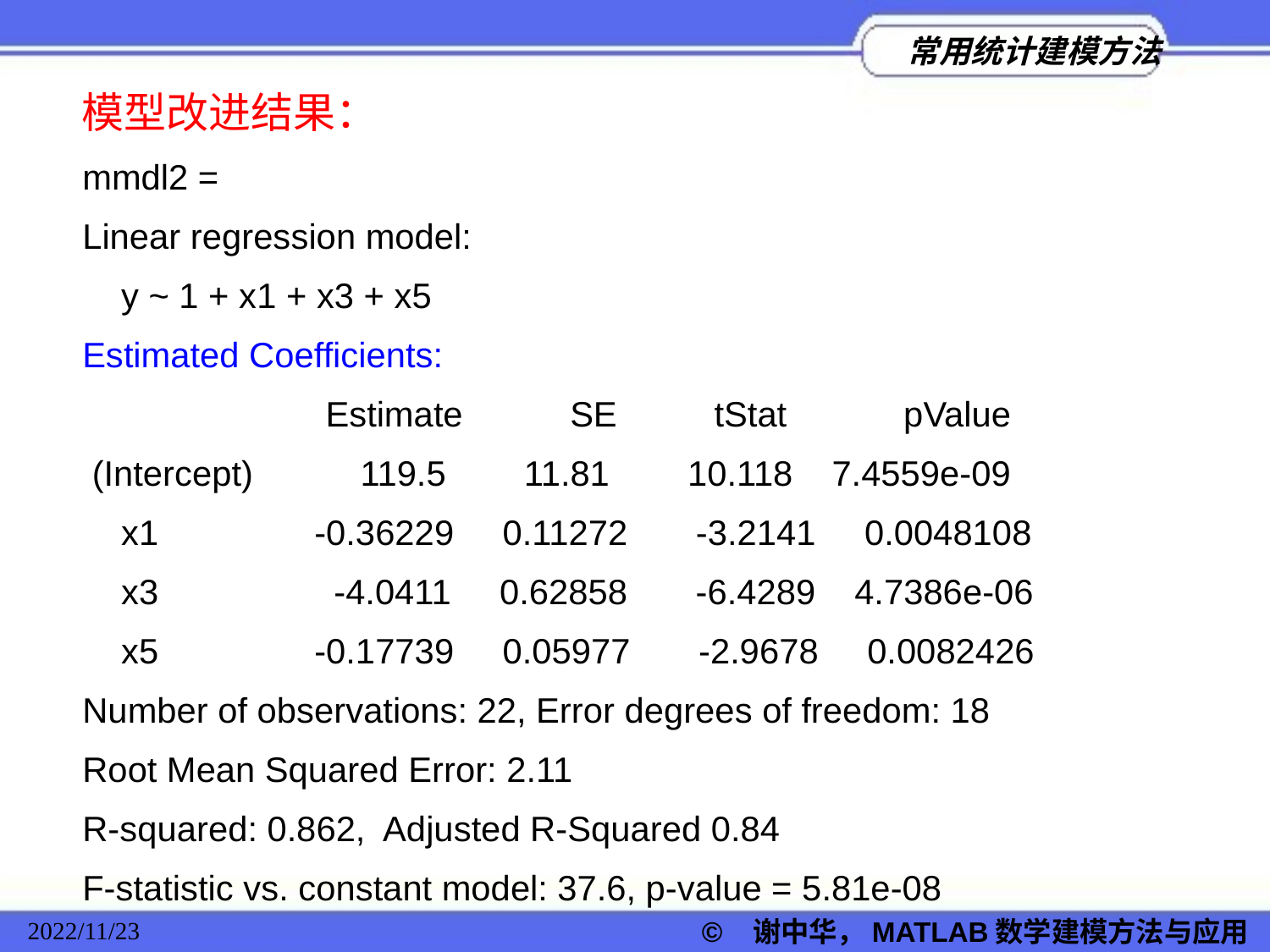

模型改进结果：
mmdl2 =
Linear regression model:
    y ~ 1 + x1 + x3 + x5
Estimated Coefficients:
                         Estimate           SE          tStat            pValue
 (Intercept)           119.5        11.81        10.118    7.4559e-09
    x1                -0.36229     0.11272       -3.2141     0.0048108
    x3                  -4.0411     0.62858       -6.4289    4.7386e-06
    x5                -0.17739     0.05977       -2.9678     0.0082426
Number of observations: 22, Error degrees of freedom: 18
Root Mean Squared Error: 2.11
R-squared: 0.862,  Adjusted R-Squared 0.84
F-statistic vs. constant model: 37.6, p-value = 5.81e-08
©   谢中华，MATLAB数学建模方法与应用
2022/11/23